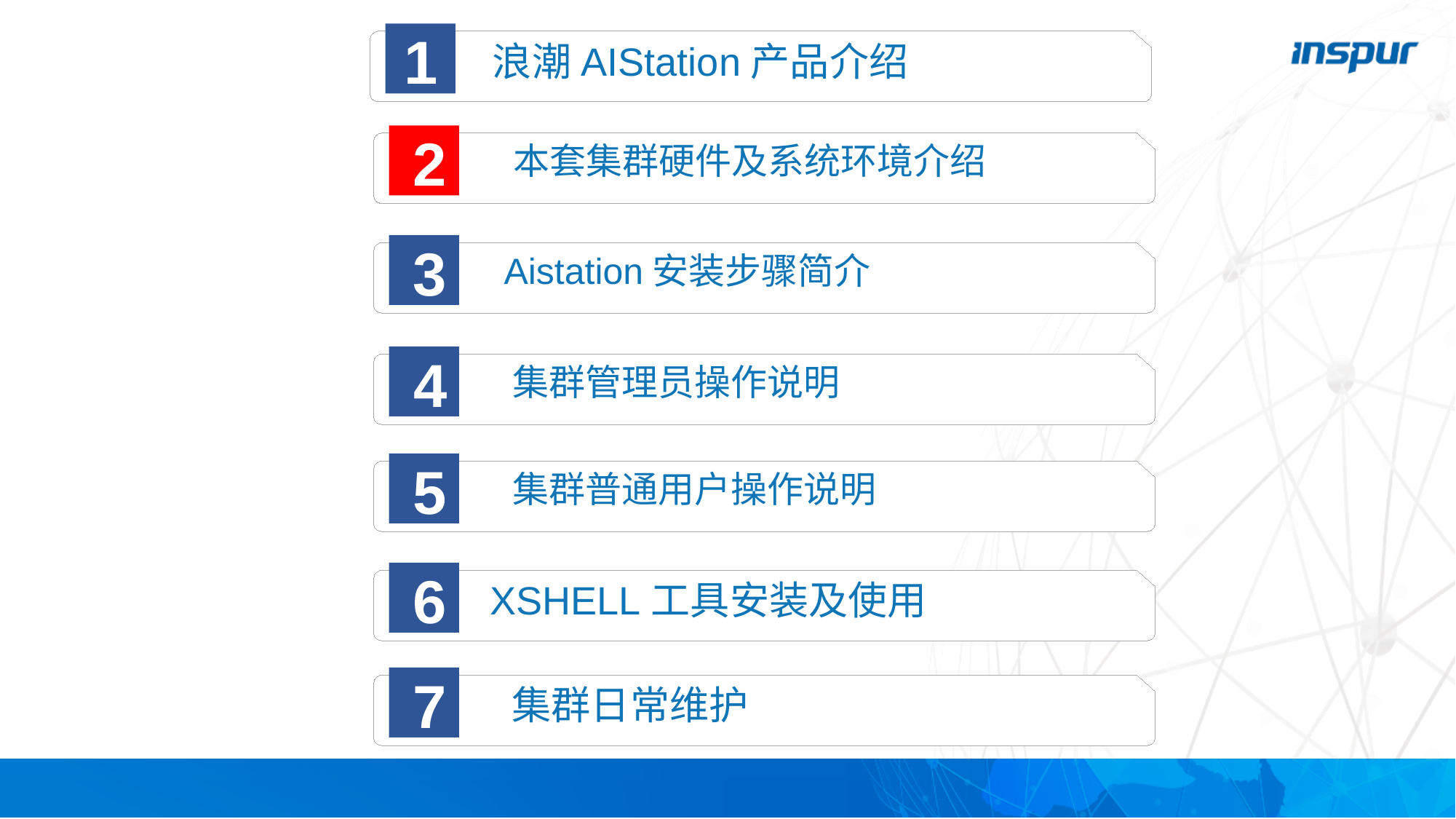

1

浪潮AIStation产品介绍
2

本套集群硬件及系统环境介绍

2
3

Aistation安装步骤简介

2
4

集群管理员操作说明

2
5

集群普通用户操作说明

2
6

XSHELL工具安装及使用

2
7

集群日常维护